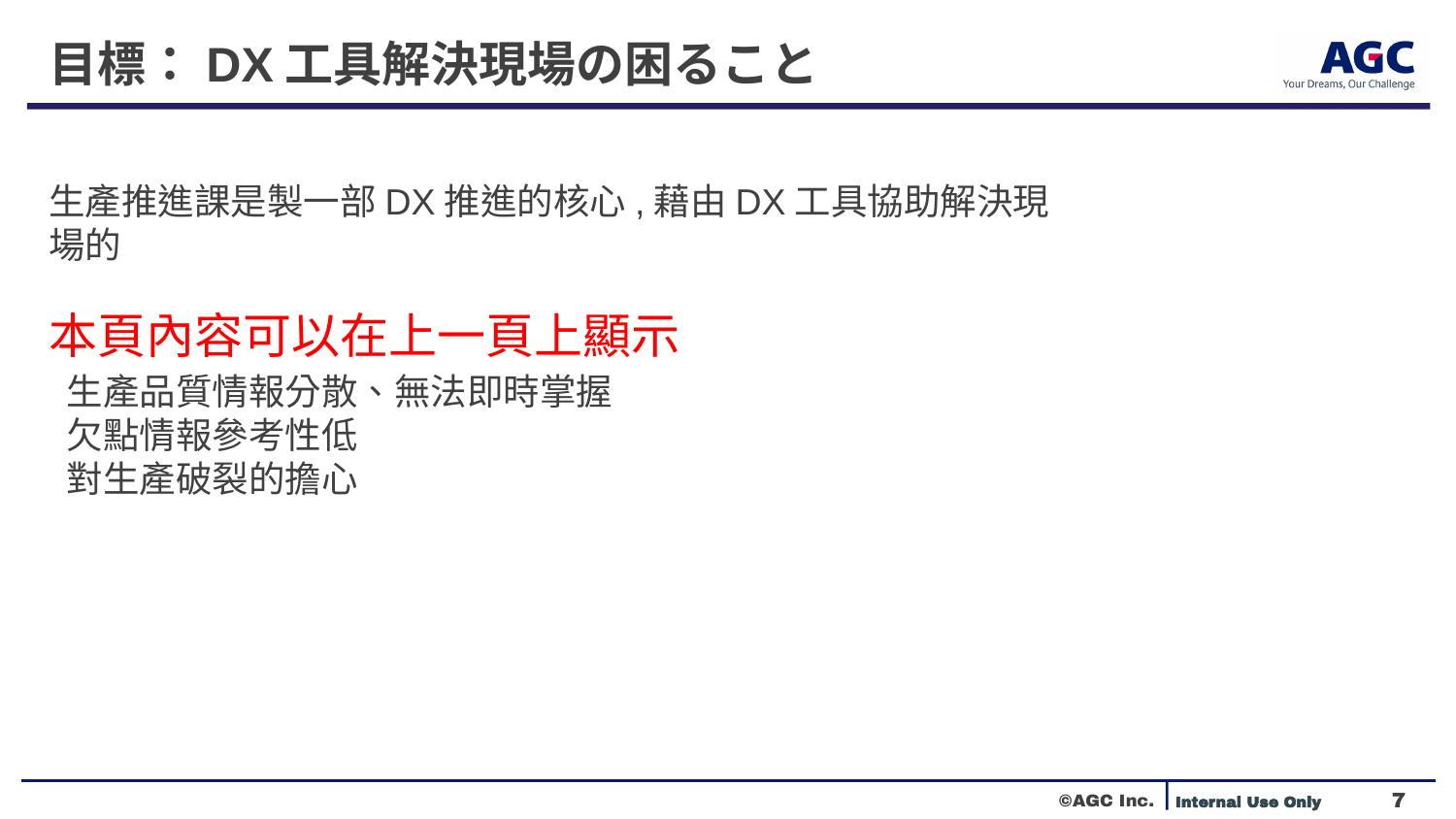

# 目標：DX工具解決現場の困ること
生產推進課是製一部DX推進的核心,藉由DX工具協助解決現場的
本頁內容可以在上一頁上顯示
生產品質情報分散、無法即時掌握
欠點情報參考性低
對生產破裂的擔心